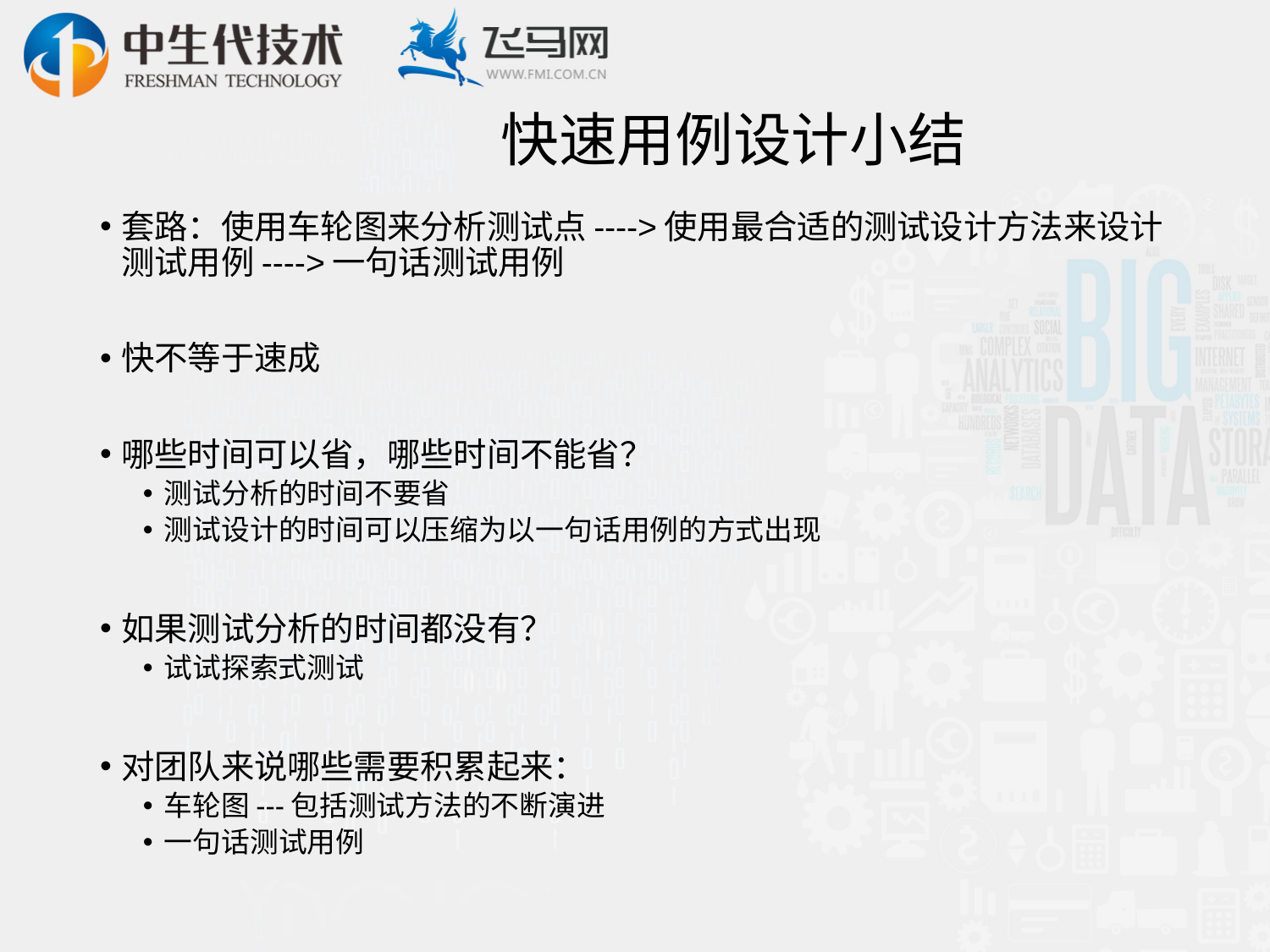

# 快速用例设计小结
套路：使用车轮图来分析测试点---->使用最合适的测试设计方法来设计测试用例---->一句话测试用例

快不等于速成

哪些时间可以省，哪些时间不能省？
测试分析的时间不要省
测试设计的时间可以压缩为以一句话用例的方式出现

如果测试分析的时间都没有？
试试探索式测试

对团队来说哪些需要积累起来：
车轮图---包括测试方法的不断演进
一句话测试用例